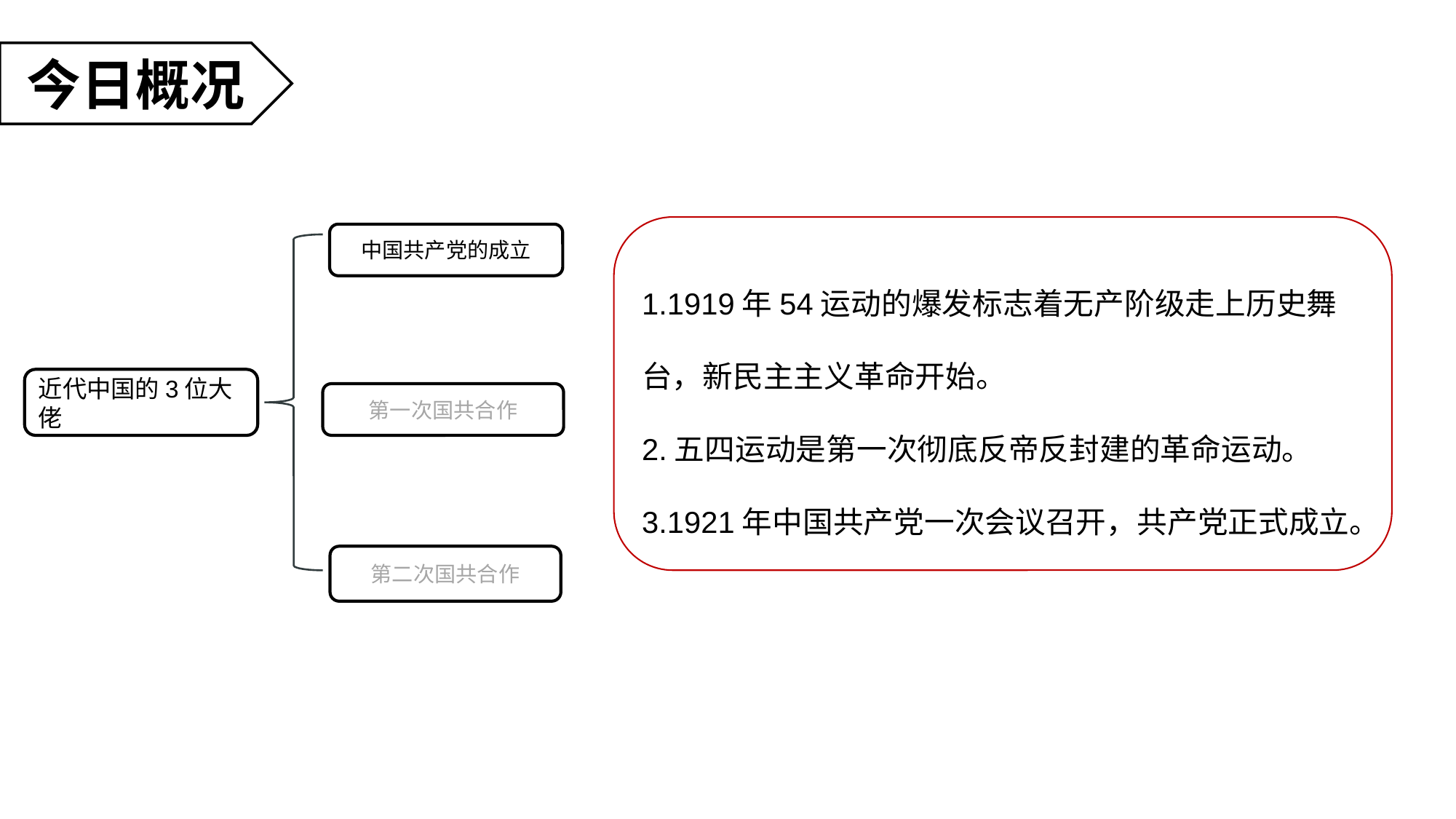

今日概况
1.1919年54运动的爆发标志着无产阶级走上历史舞台，新民主主义革命开始。
2.五四运动是第一次彻底反帝反封建的革命运动。
3.1921年中国共产党一次会议召开，共产党正式成立。
中国共产党的成立

近代中国的3位大佬
第一次国共合作
第二次国共合作